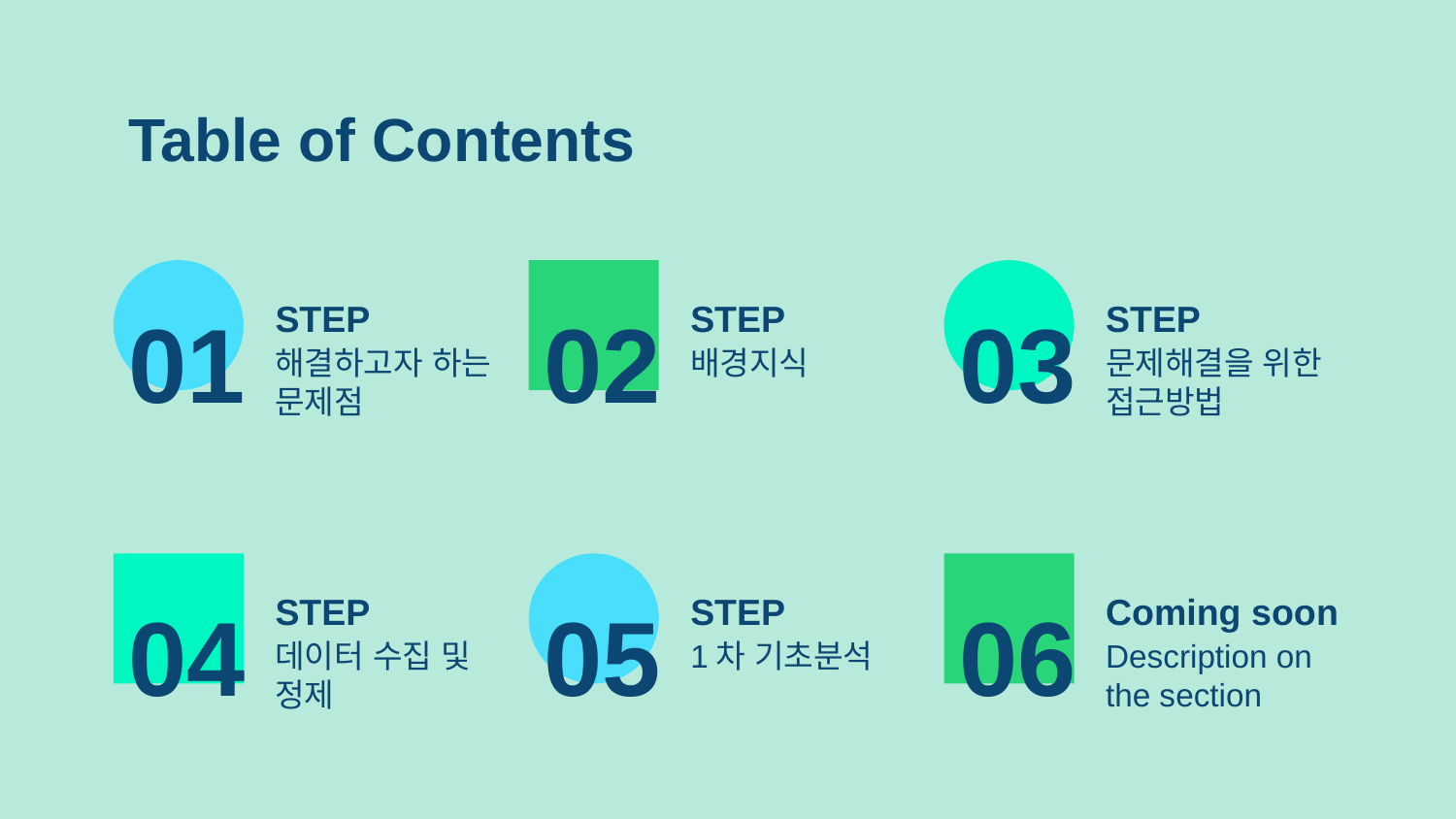

# Table of Contents

01
STEP
02
STEP
03
STEP
해결하고자 하는 문제점
배경지식
문제해결을 위한 접근방법

STEP
STEP
Coming soon
04
05
06
데이터 수집 및 정제
1차 기초분석
Description on the section